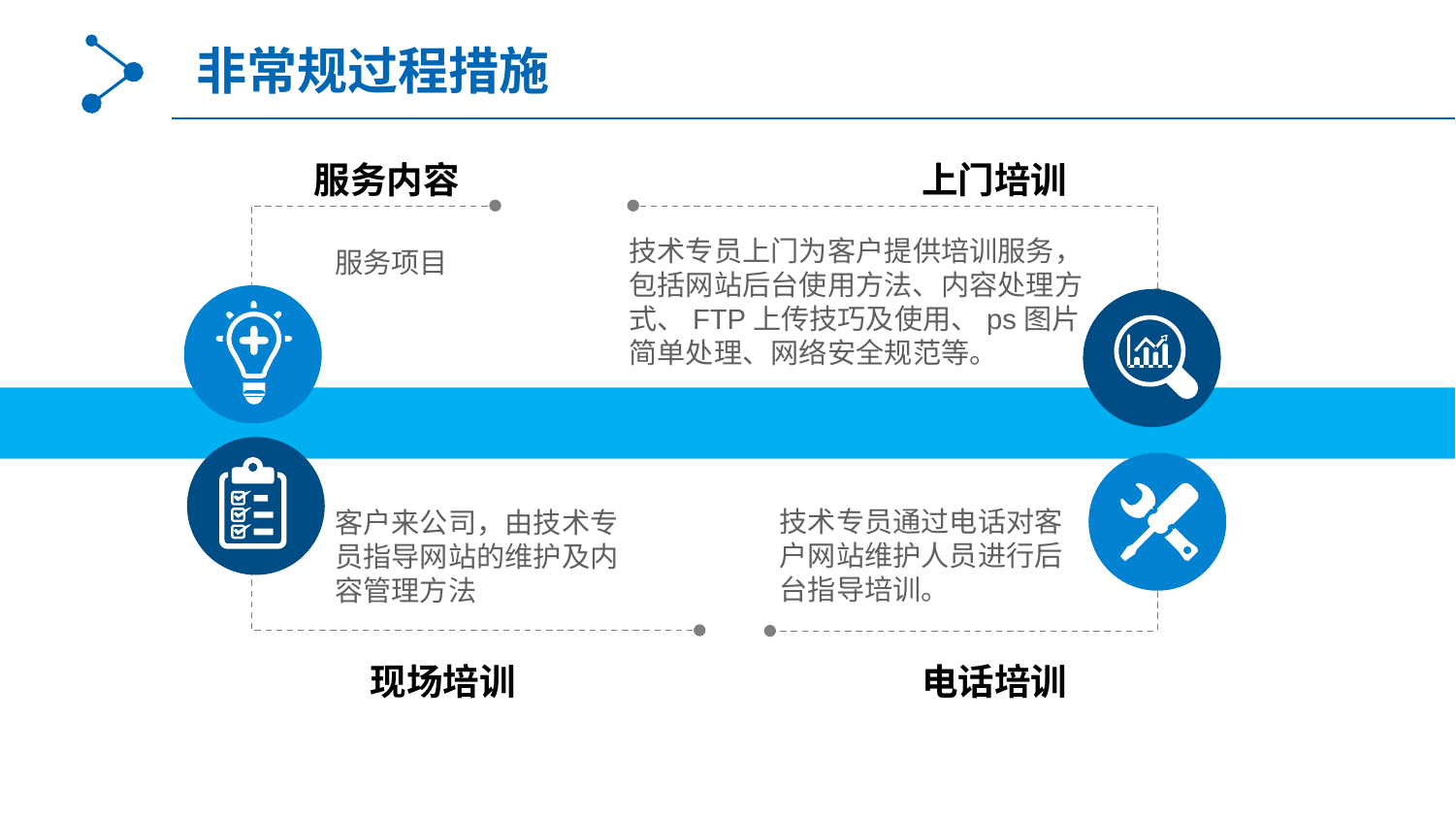

非常规过程措施
服务内容
上门培训

技术专员上门为客户提供培训服务，包括网站后台使用方法、内容处理方式、FTP上传技巧及使用、ps图片简单处理、网络安全规范等。
服务项目

技术专员通过电话对客户网站维护人员进行后台指导培训。
客户来公司，由技术专员指导网站的维护及内容管理方法

现场培训
电话培训